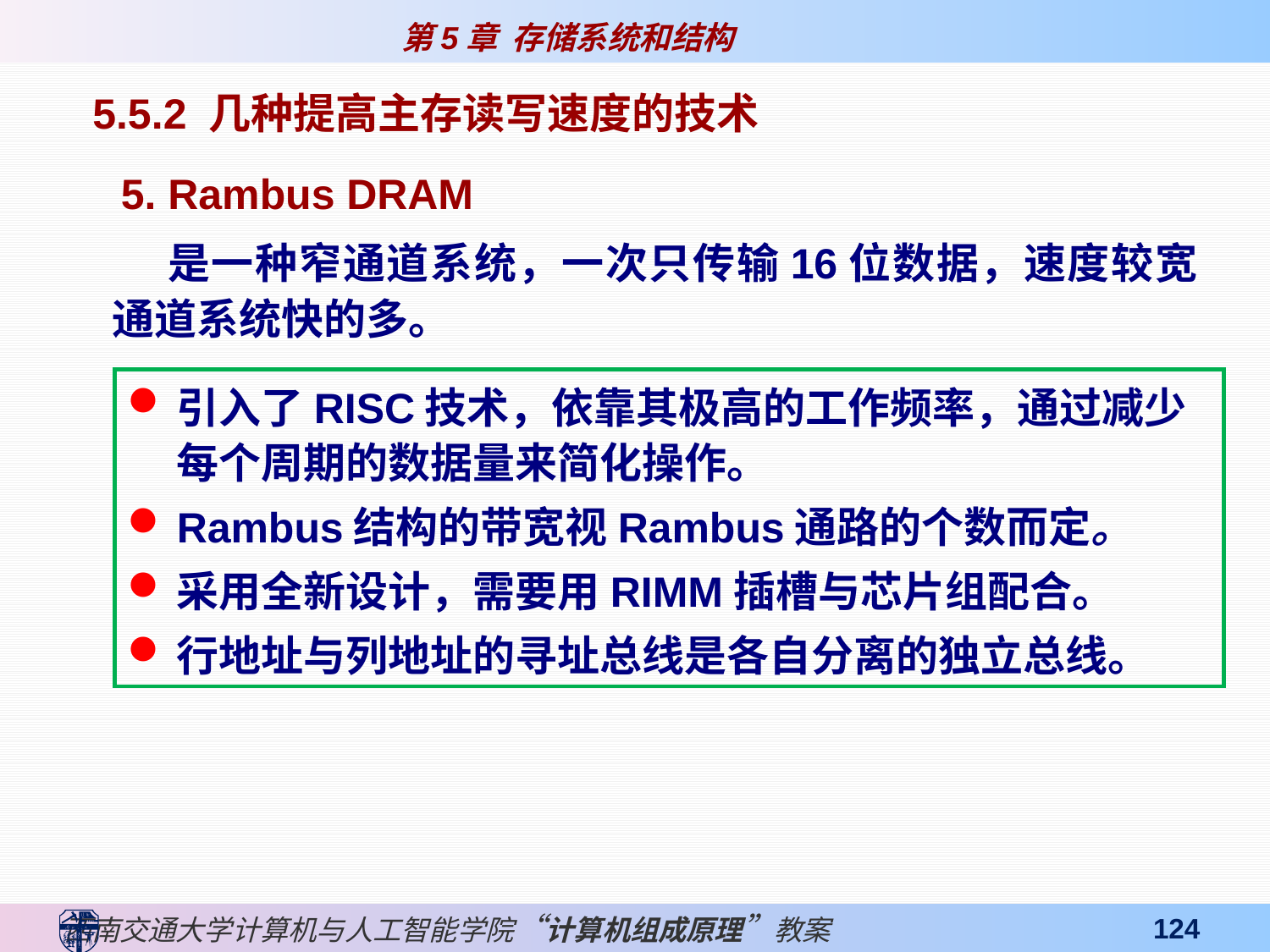

5.5.2 几种提高主存读写速度的技术
  5. Rambus DRAM
    是一种窄通道系统，一次只传输16位数据，速度较宽通道系统快的多。
引入了RISC技术，依靠其极高的工作频率，通过减少每个周期的数据量来简化操作。
Rambus结构的带宽视Rambus通路的个数而定。
采用全新设计，需要用RIMM插槽与芯片组配合。
行地址与列地址的寻址总线是各自分离的独立总线。